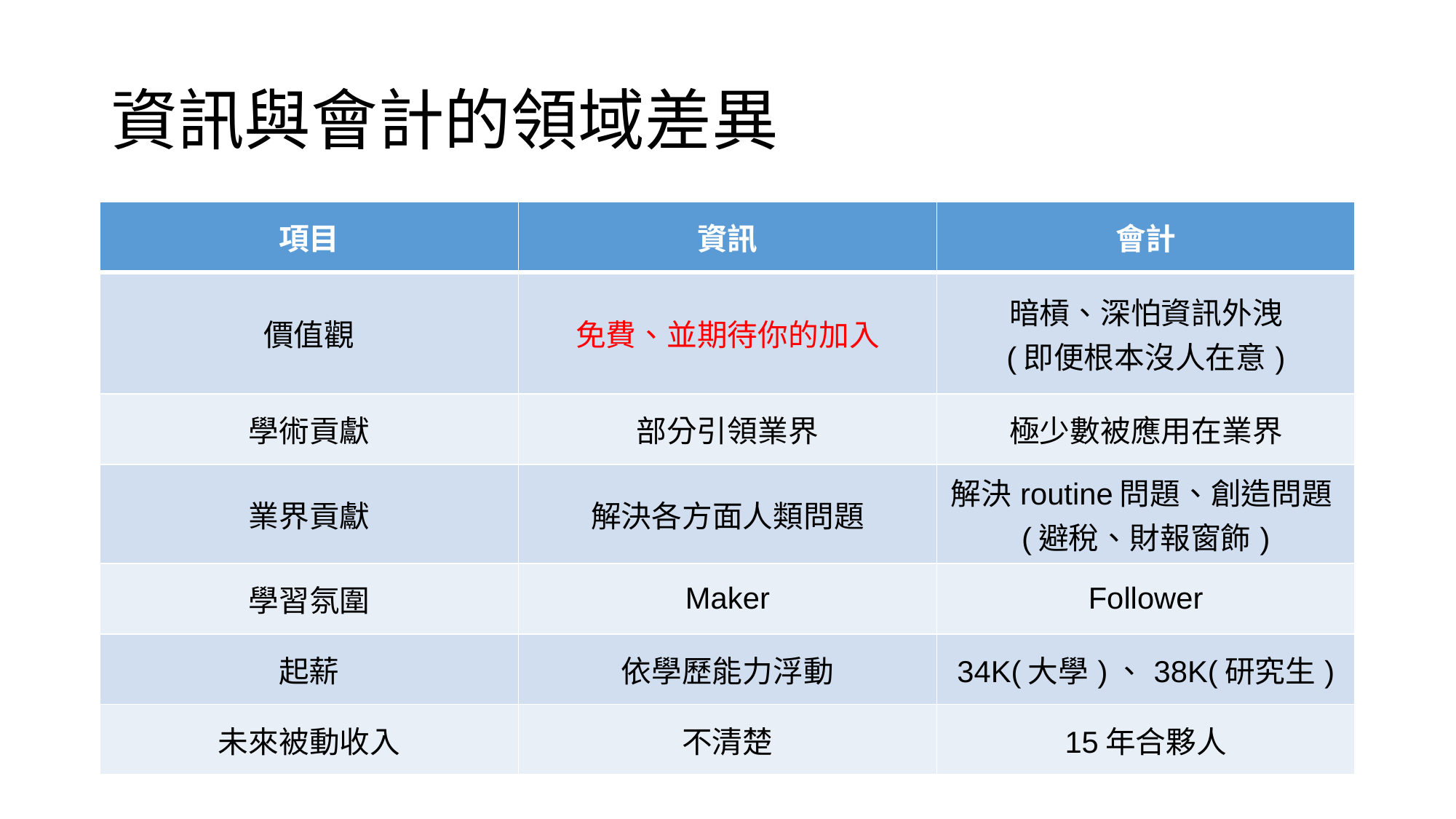

# 資訊與會計的領域差異
| 項目 | 資訊 | 會計 |
| --- | --- | --- |
| 價值觀 | 免費、並期待你的加入 | 暗槓、深怕資訊外洩 (即便根本沒人在意) |
| 學術貢獻 | 部分引領業界 | 極少數被應用在業界 |
| 業界貢獻 | 解決各方面人類問題 | 解決routine問題、創造問題(避稅、財報窗飾) |
| 學習氛圍 | Maker | Follower |
| 起薪 | 依學歷能力浮動 | 34K(大學)、38K(研究生) |
| 未來被動收入 | 不清楚 | 15年合夥人 |